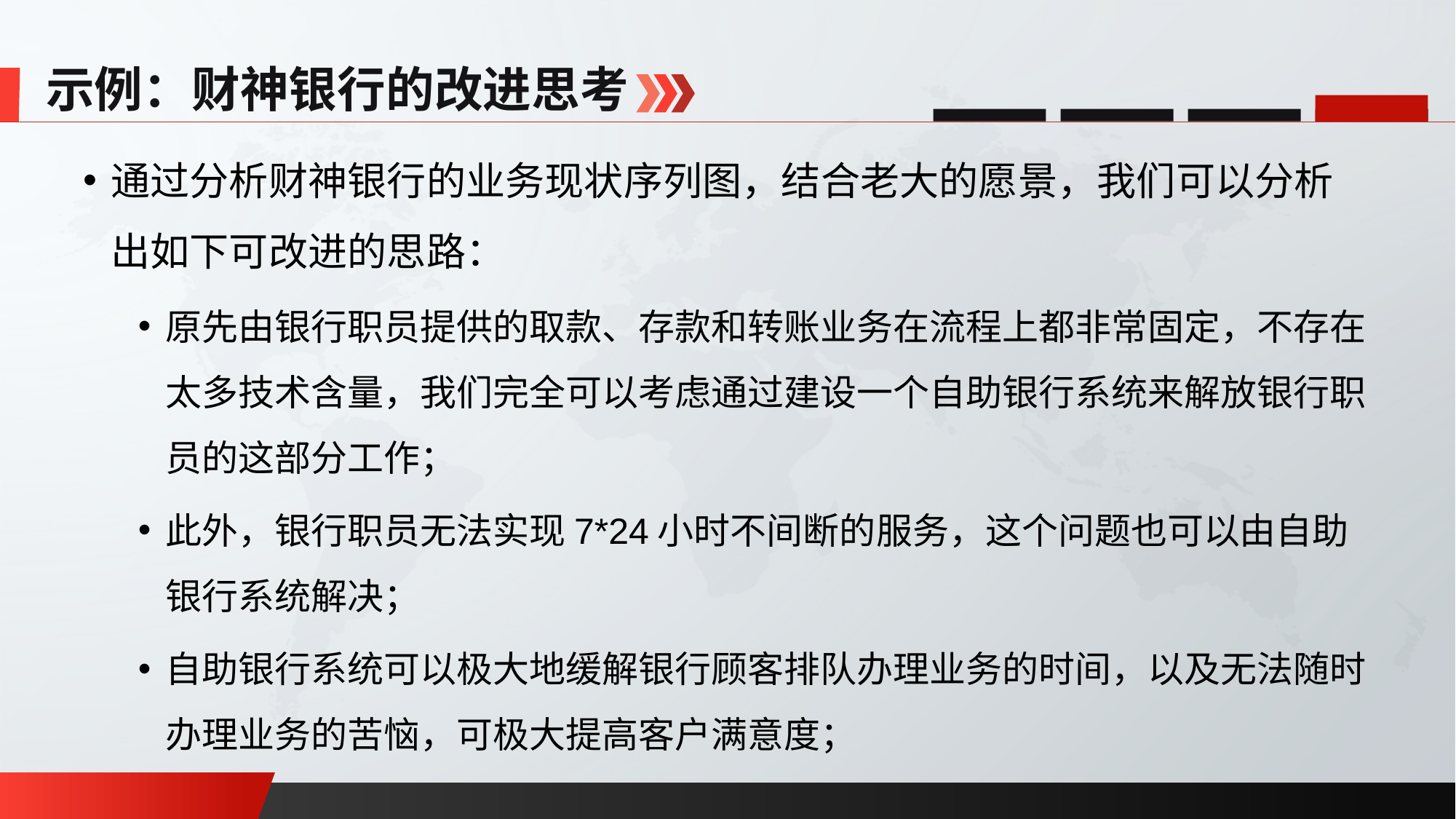

示例：财神银行的改进思考

通过分析财神银行的业务现状序列图，结合老大的愿景，我们可以分析出如下可改进的思路：
原先由银行职员提供的取款、存款和转账业务在流程上都非常固定，不存在太多技术含量，我们完全可以考虑通过建设一个自助银行系统来解放银行职员的这部分工作；
此外，银行职员无法实现7*24小时不间断的服务，这个问题也可以由自助银行系统解决；
自助银行系统可以极大地缓解银行顾客排队办理业务的时间，以及无法随时办理业务的苦恼，可极大提高客户满意度；